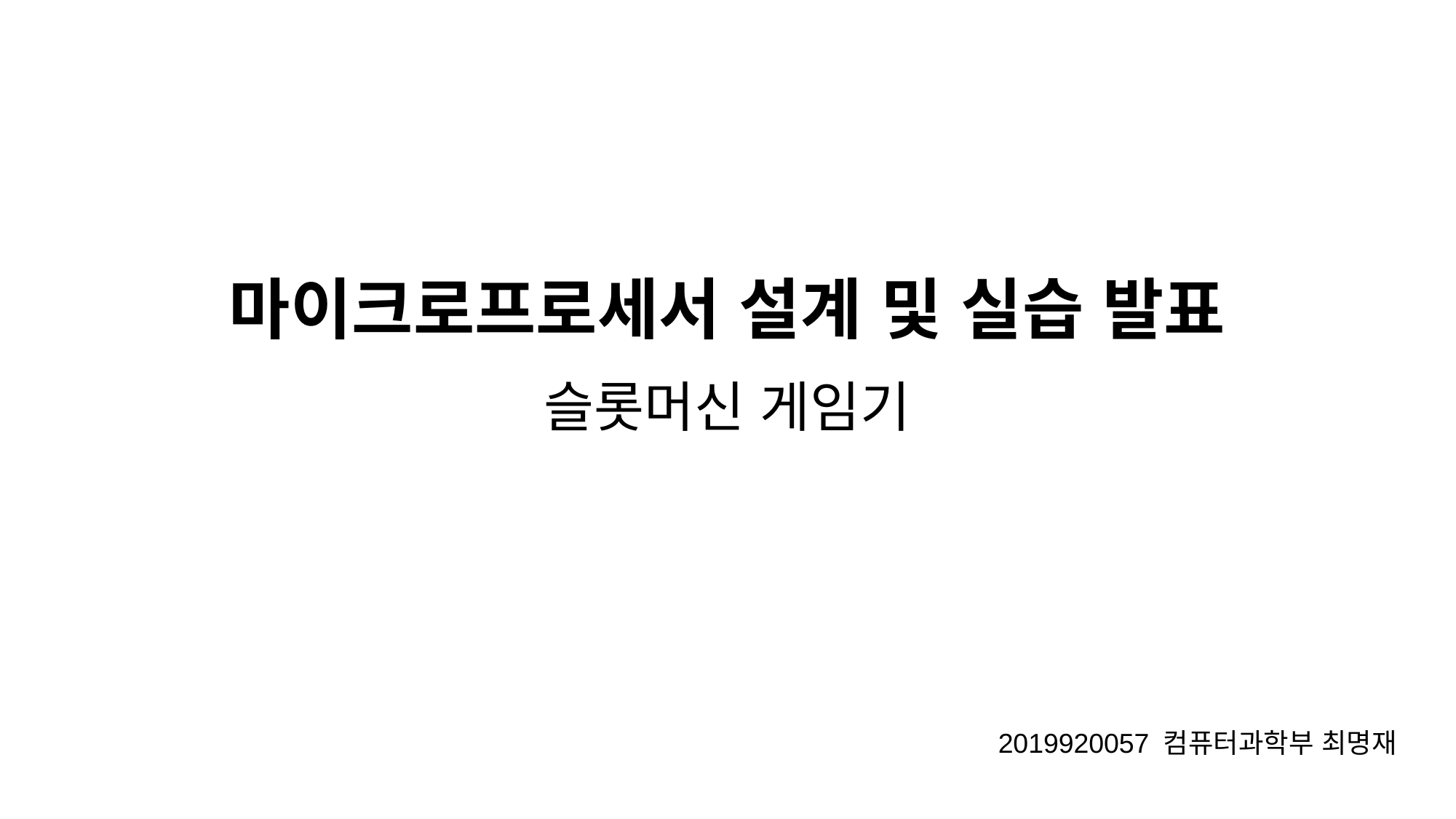

# 마이크로프로세서 설계 및 실습 발표
슬롯머신 게임기
2019920057 컴퓨터과학부 최명재